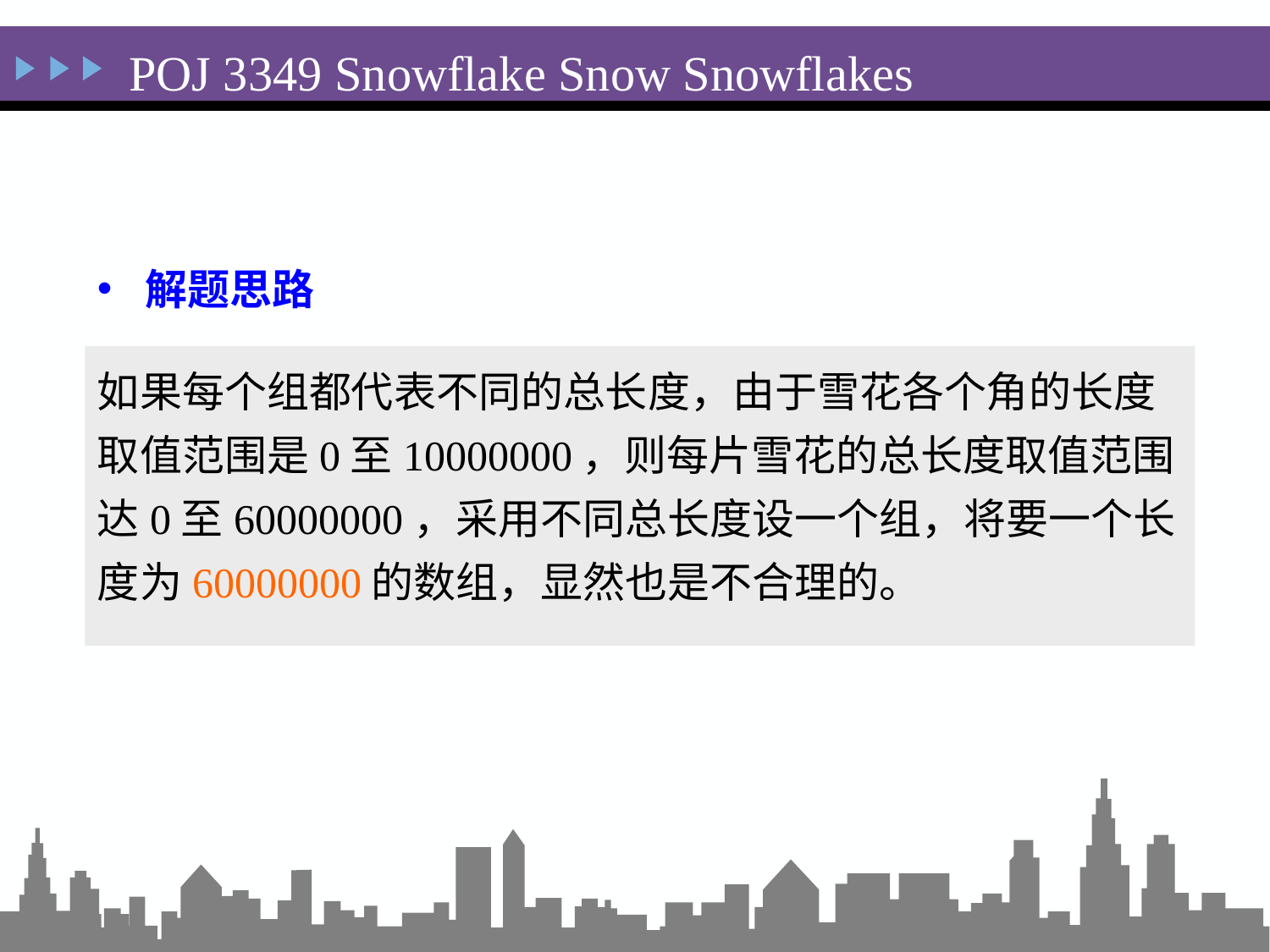

POJ 3349 Snowflake Snow Snowflakes
解题思路
如果每个组都代表不同的总长度，由于雪花各个角的长度取值范围是0至10000000，则每片雪花的总长度取值范围达0至60000000，采用不同总长度设一个组，将要一个长度为60000000的数组，显然也是不合理的。